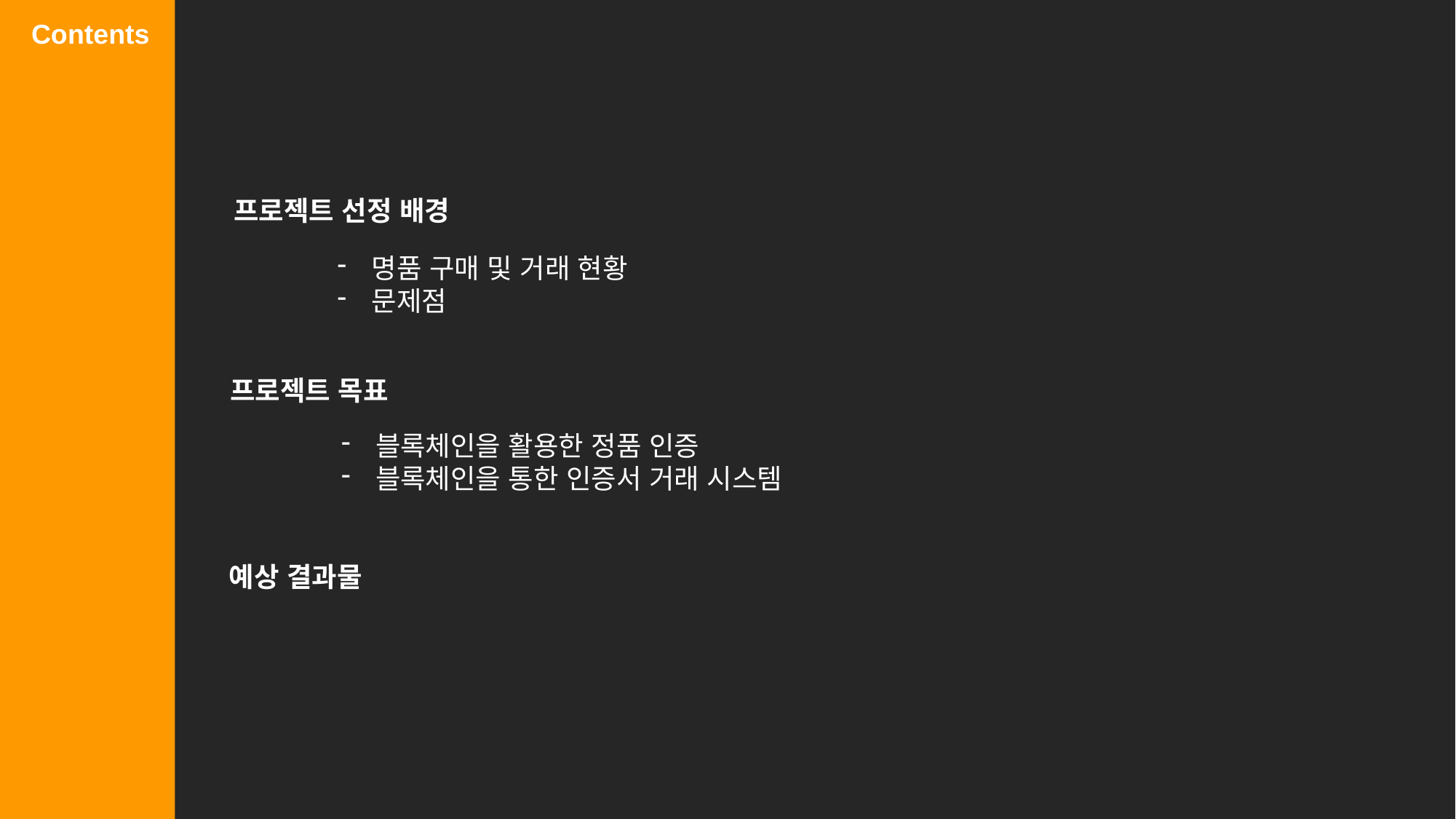

Contents
프로젝트 선정 배경
명품 구매 및 거래 현황
문제점
프로젝트 목표
블록체인을 활용한 정품 인증
블록체인을 통한 인증서 거래 시스템
예상 결과물